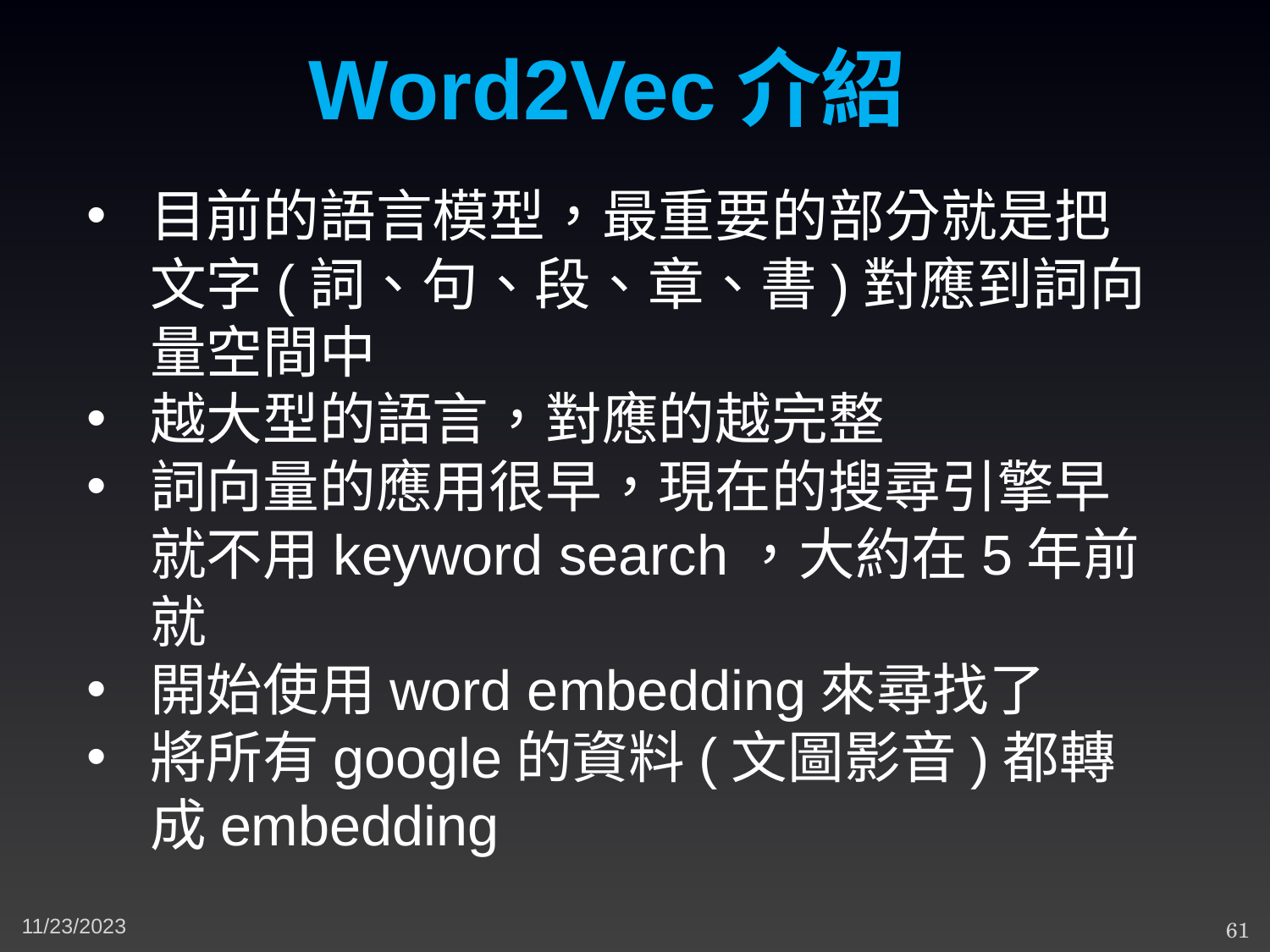

Word2Vec介紹
目前的語言模型，最重要的部分就是把文字(詞、句、段、章、書)對應到詞向量空間中
越大型的語言，對應的越完整
詞向量的應用很早，現在的搜尋引擎早就不用keyword search，大約在5年前就
開始使用word embedding來尋找了
將所有google的資料(文圖影音)都轉成embedding
11/23/2023
61